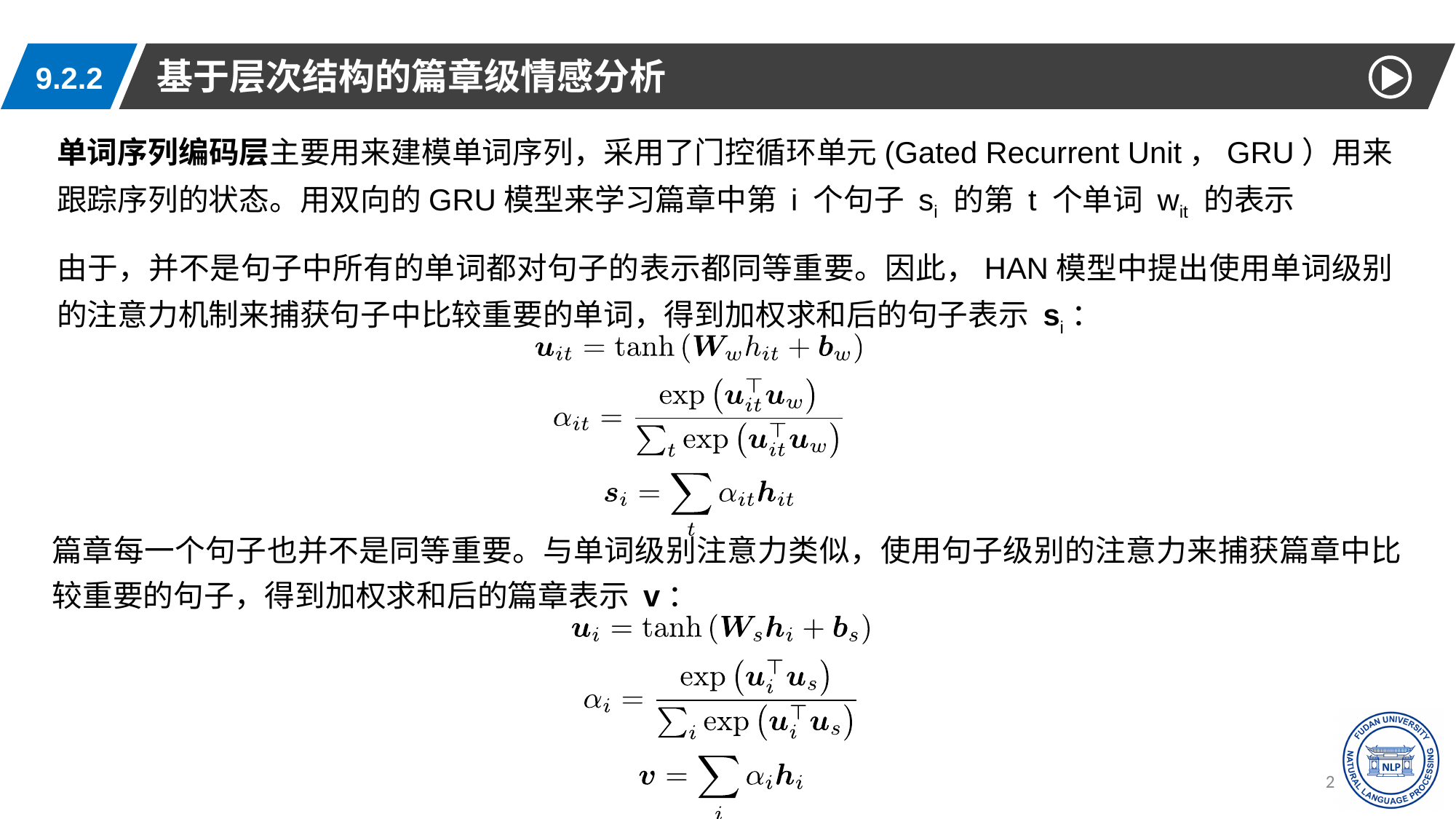

基于层次结构的篇章级情感分析
9.2.2

单词序列编码层主要用来建模单词序列，采用了门控循环单元(Gated Recurrent Unit，GRU）用来跟踪序列的状态。用双向的GRU模型来学习篇章中第 i 个句子 si 的第 t 个单词 wit 的表示
由于，并不是句子中所有的单词都对句子的表示都同等重要。因此，HAN模型中提出使用单词级别的注意力机制来捕获句子中比较重要的单词，得到加权求和后的句子表示 si：

篇章每一个句子也并不是同等重要。与单词级别注意力类似，使用句子级别的注意力来捕获篇章中比较重要的句子，得到加权求和后的篇章表示 v：

27